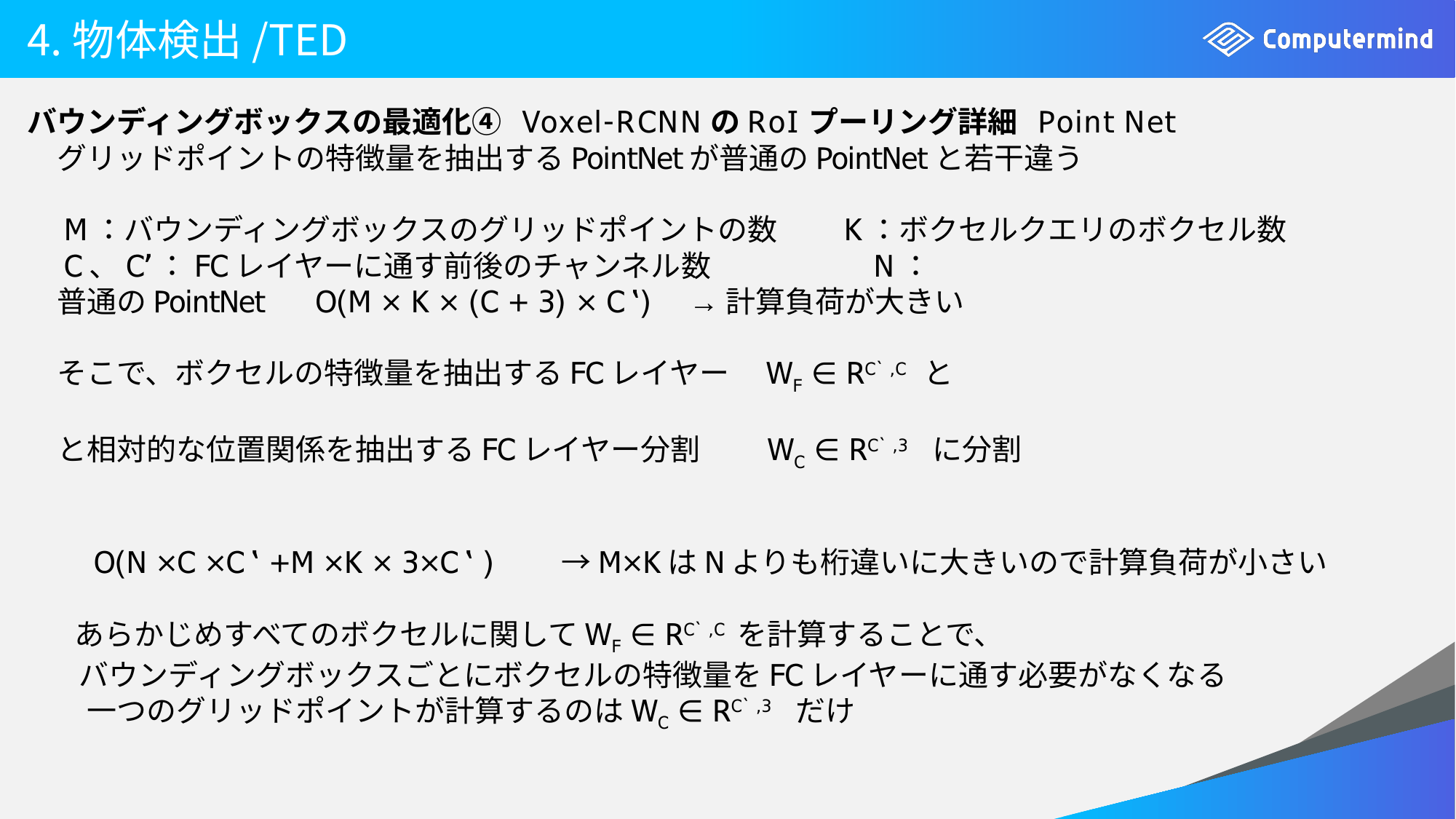

# 4.物体検出/TED
バウンディングボックスの最適化④  Voxel-RCNNのRoIプーリング詳細  Point Net
　グリッドポイントの特徴量を抽出するPointNetが普通のPointNetと若干違う

　M：バウンディングボックスのグリッドポイントの数　　K：ボクセルクエリのボクセル数
　C、C’：FCレイヤーに通す前後のチャンネル数　　　　　 N：
　普通のPointNet　 O(M × K × (C + 3) × C ‘)    →計算負荷が大きい

　そこで、ボクセルの特徴量を抽出するFCレイヤー　WF ∈ RC` ,C  と

　と相対的な位置関係を抽出するFCレイヤー分割　　WC ∈ RC` ,3　に分割

　　O(N ×C ×C ‘ +M ×K × 3×C ‘ )　　→M×KはNよりも桁違いに大きいので計算負荷が小さい

      あらかじめすべてのボクセルに関してWF ∈ RC` ,C を計算することで、
　　　バウンディングボックスごとにボクセルの特徴量をFCレイヤーに通す必要がなくなる
　　一つのグリッドポイントが計算するのはWC ∈ RC` ,3　だけ